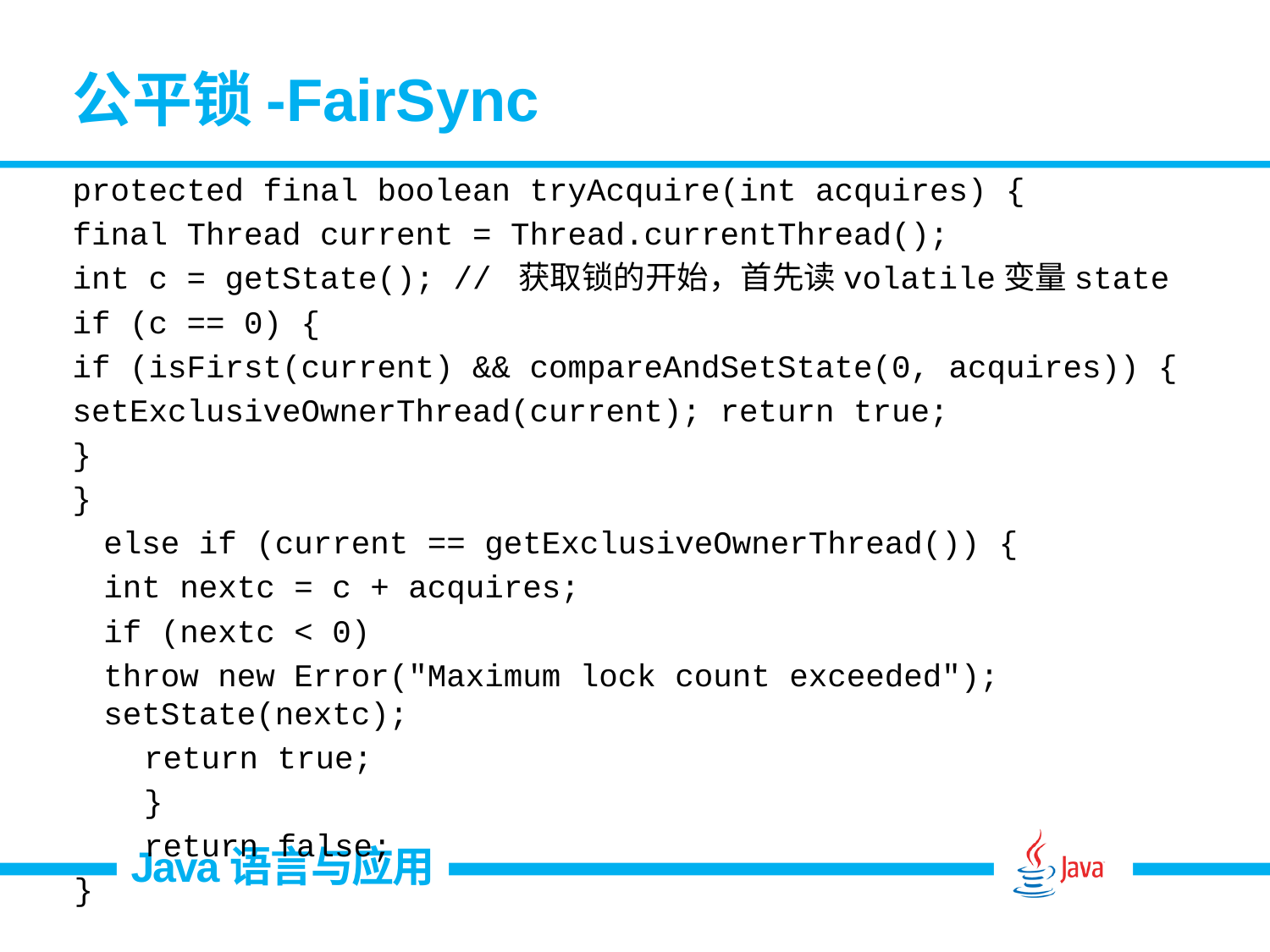

# 公平锁-FairSync
protected final boolean tryAcquire(int acquires) {
final Thread current = Thread.currentThread();int c = getState();	// 获取锁的开始，首先读volatile变量stateif (c == 0) {if (isFirst(current) && compareAndSetState(0, acquires)) {setExclusiveOwnerThread(current); return true;}}else if (current == getExclusiveOwnerThread()) {
int nextc = c + acquires;if (nextc < 0)throw new Error("Maximum lock count exceeded"); setState(nextc);return true;
}return false;}